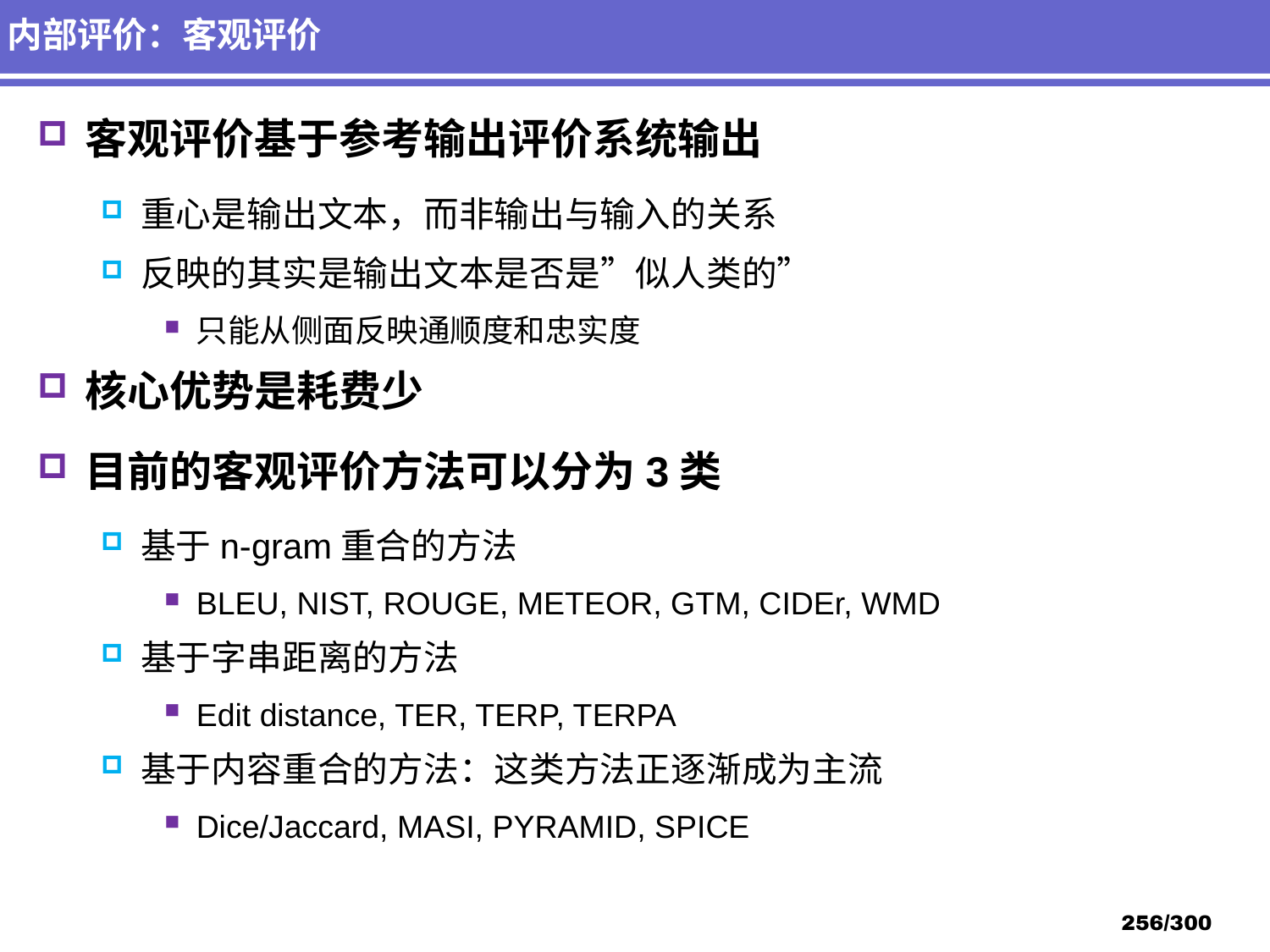

# 内部评价：客观评价
客观评价基于参考输出评价系统输出
重心是输出文本，而非输出与输入的关系
反映的其实是输出文本是否是”似人类的”
只能从侧面反映通顺度和忠实度
核心优势是耗费少
目前的客观评价方法可以分为3类
基于n-gram重合的方法
BLEU, NIST, ROUGE, METEOR, GTM, CIDEr, WMD
基于字串距离的方法
Edit distance, TER, TERP, TERPA
基于内容重合的方法：这类方法正逐渐成为主流
Dice/Jaccard, MASI, PYRAMID, SPICE
256/300